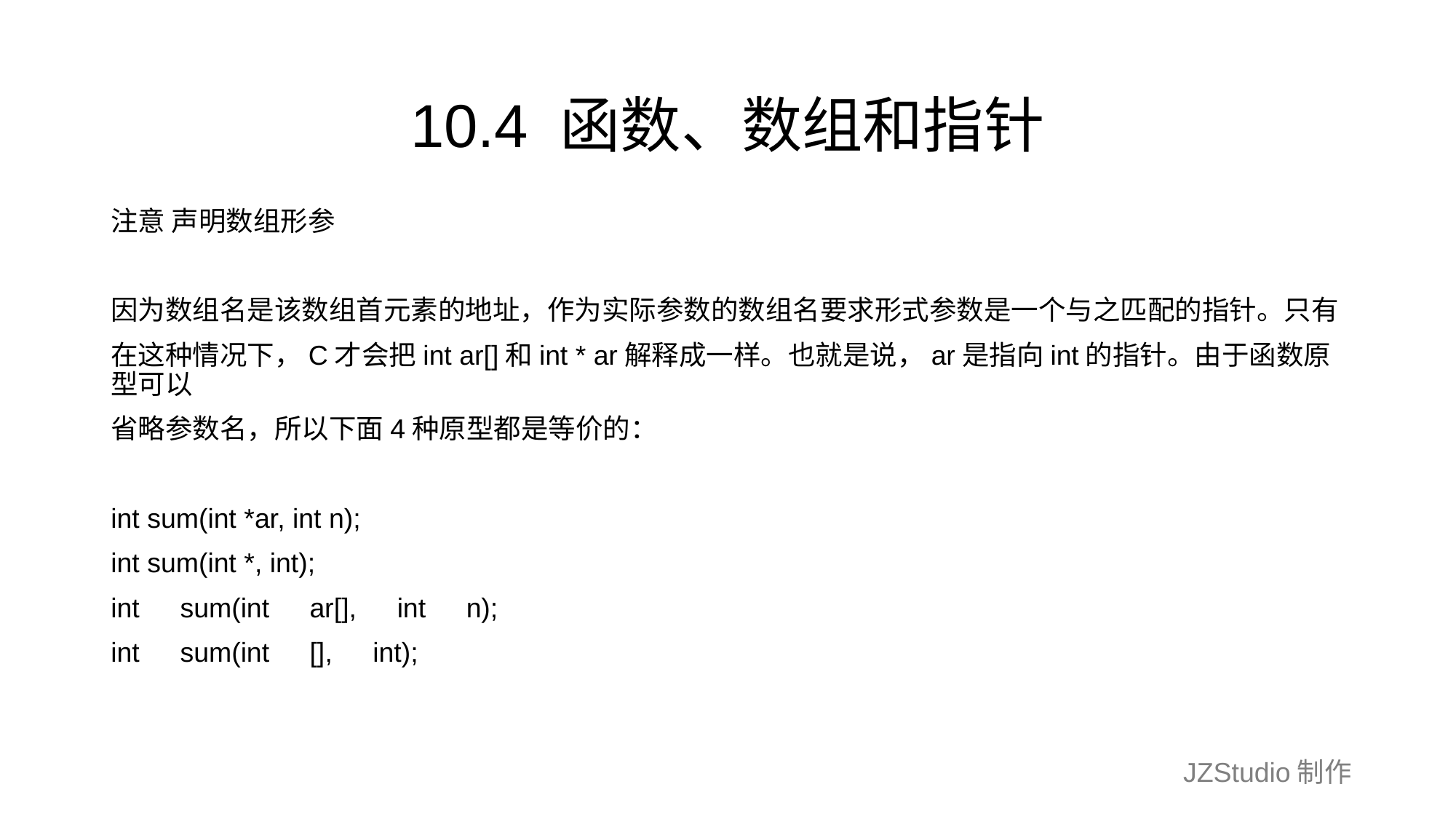

# 10.4 函数、数组和指针
注意 声明数组形参

因为数组名是该数组首元素的地址，作为实际参数的数组名要求形式参数是一个与之匹配的指针。只有
在这种情况下，C才会把int ar[]和int * ar解释成一样。也就是说，ar是指向int的指针。由于函数原型可以
省略参数名，所以下面4种原型都是等价的：

int sum(int *ar, int n);
int sum(int *, int);
int　sum(int　ar[],　int　n);
int　sum(int　[],　int);